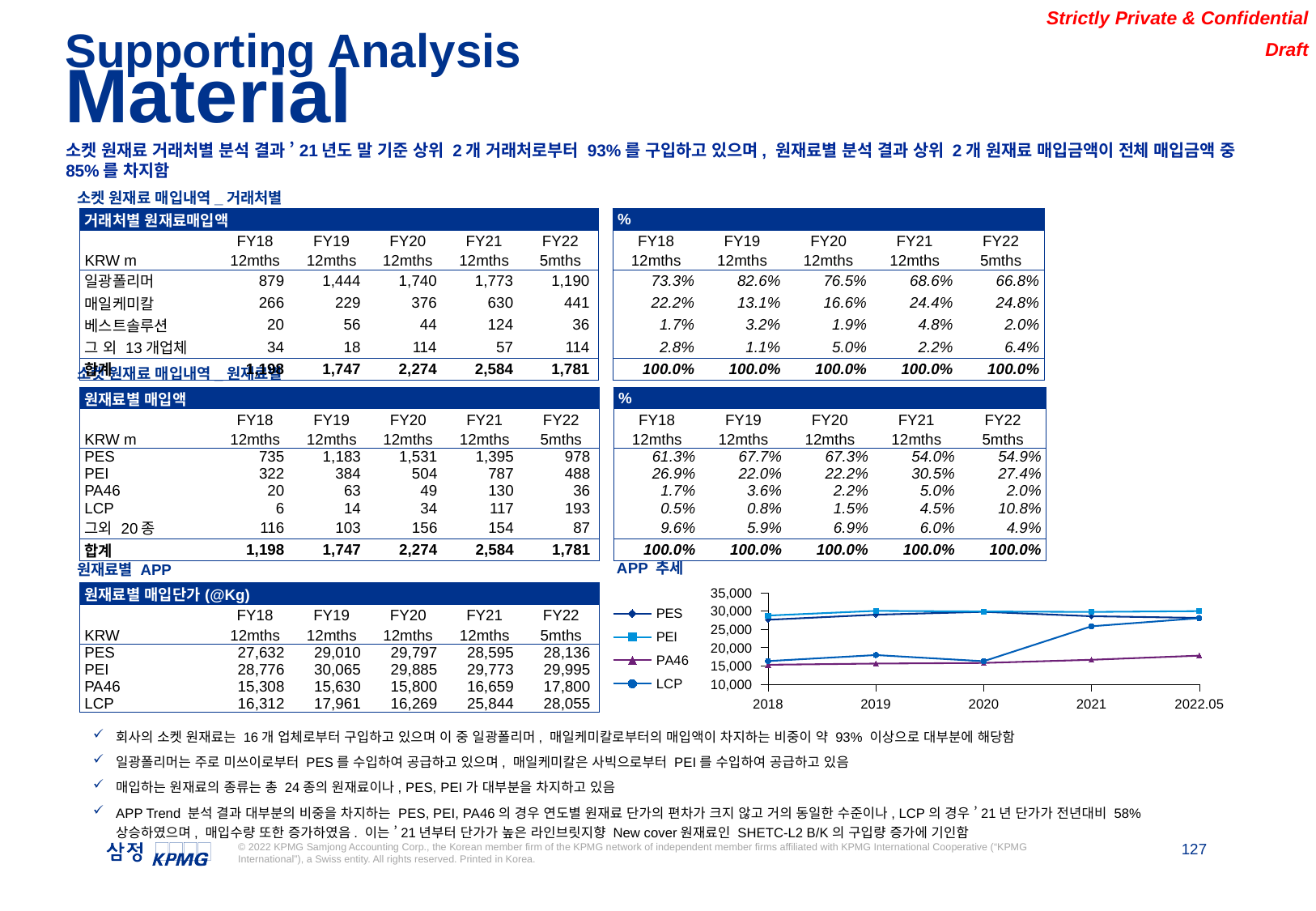

Supporting Analysis
Material
소켓 원재료 거래처별 분석 결과 ’21년도 말 기준 상위 2개 거래처로부터 93%를 구입하고 있으며, 원재료별 분석 결과 상위 2개 원재료 매입금액이 전체 매입금액 중 85%를 차지함
소켓 원재료 매입내역_거래처별
| 거래처별 원재료매입액 |  |  |  |  |  |  | % |  |  |  |  |
| --- | --- | --- | --- | --- | --- | --- | --- | --- | --- | --- | --- |
|  | FY18 | FY19 | FY20 | FY21 | FY22 |  | FY18 | FY19 | FY20 | FY21 | FY22 |
| KRW m | 12mths | 12mths | 12mths | 12mths | 5mths |  | 12mths | 12mths | 12mths | 12mths | 5mths |
| 일광폴리머 | 879 | 1,444 | 1,740 | 1,773 | 1,190 |  | 73.3% | 82.6% | 76.5% | 68.6% | 66.8% |
| 매일케미칼 | 266 | 229 | 376 | 630 | 441 |  | 22.2% | 13.1% | 16.6% | 24.4% | 24.8% |
| 베스트솔루션 | 20 | 56 | 44 | 124 | 36 |  | 1.7% | 3.2% | 1.9% | 4.8% | 2.0% |
| 그 외 13개업체 | 34 | 18 | 114 | 57 | 114 |  | 2.8% | 1.1% | 5.0% | 2.2% | 6.4% |
| 합계 | 1,198 | 1,747 | 2,274 | 2,584 | 1,781 |  | 100.0% | 100.0% | 100.0% | 100.0% | 100.0% |
소켓 원재료 매입내역_원재료별
| 원재료별 매입액 |  |  |  |  |  |  | % |  |  |  |  |
| --- | --- | --- | --- | --- | --- | --- | --- | --- | --- | --- | --- |
|  | FY18 | FY19 | FY20 | FY21 | FY22 |  | FY18 | FY19 | FY20 | FY21 | FY22 |
| KRW m | 12mths | 12mths | 12mths | 12mths | 5mths |  | 12mths | 12mths | 12mths | 12mths | 5mths |
| PES | 735 | 1,183 | 1,531 | 1,395 | 978 |  | 61.3% | 67.7% | 67.3% | 54.0% | 54.9% |
| PEI | 322 | 384 | 504 | 787 | 488 |  | 26.9% | 22.0% | 22.2% | 30.5% | 27.4% |
| PA46 | 20 | 63 | 49 | 130 | 36 |  | 1.7% | 3.6% | 2.2% | 5.0% | 2.0% |
| LCP | 6 | 14 | 34 | 117 | 193 |  | 0.5% | 0.8% | 1.5% | 4.5% | 10.8% |
| 그외 20종 | 116 | 103 | 156 | 154 | 87 |  | 9.6% | 5.9% | 6.9% | 6.0% | 4.9% |
| 합계 | 1,198 | 1,747 | 2,274 | 2,584 | 1,781 |  | 100.0% | 100.0% | 100.0% | 100.0% | 100.0% |

### Chart: APP 추세

| Category | PES | PEI | PA46 | LCP |
|---|---|---|---|---|
| 2018 | 27632.041591456076 | 28775.683401822404 | 15307.692307692309 | 16311.813186813188 |
| 2019 | 29009.817267598726 | 30064.749608763694 | 15629.62962962963 | 17960.526315789473 |
| 2020 | 29797.299270072992 | 29885.35371489513 | 15800.0 | 16269.277108433735 |
| 2021 | 28595.10758196721 | 29773.303081868027 | 16658.97435897436 | 25844.135802469136 |
| 2022.05 | 28135.791366906476 | 29994.926199261994 | 17800.0 | 28055.450581395347 |
원재료별 APP
| 원재료별 매입단가(@Kg) |  |  |  |  |  |
| --- | --- | --- | --- | --- | --- |
|  | FY18 | FY19 | FY20 | FY21 | FY22 |
| KRW | 12mths | 12mths | 12mths | 12mths | 5mths |
| PES | 27,632 | 29,010 | 29,797 | 28,595 | 28,136 |
| PEI | 28,776 | 30,065 | 29,885 | 29,773 | 29,995 |
| PA46 | 15,308 | 15,630 | 15,800 | 16,659 | 17,800 |
| LCP | 16,312 | 17,961 | 16,269 | 25,844 | 28,055 |
회사의 소켓 원재료는 16개 업체로부터 구입하고 있으며 이 중 일광폴리머, 매일케미칼로부터의 매입액이 차지하는 비중이 약 93% 이상으로 대부분에 해당함
일광폴리머는 주로 미쓰이로부터 PES를 수입하여 공급하고 있으며, 매일케미칼은 사빅으로부터 PEI를 수입하여 공급하고 있음
매입하는 원재료의 종류는 총 24종의 원재료이나, PES, PEI가 대부분을 차지하고 있음
APP Trend 분석 결과 대부분의 비중을 차지하는 PES, PEI, PA46의 경우 연도별 원재료 단가의 편차가 크지 않고 거의 동일한 수준이나, LCP의 경우 ’21년 단가가 전년대비 58% 상승하였으며, 매입수량 또한 증가하였음. 이는 ’21년부터 단가가 높은 라인브릿지향 New cover원재료인 SHETC-L2 B/K의 구입량 증가에 기인함